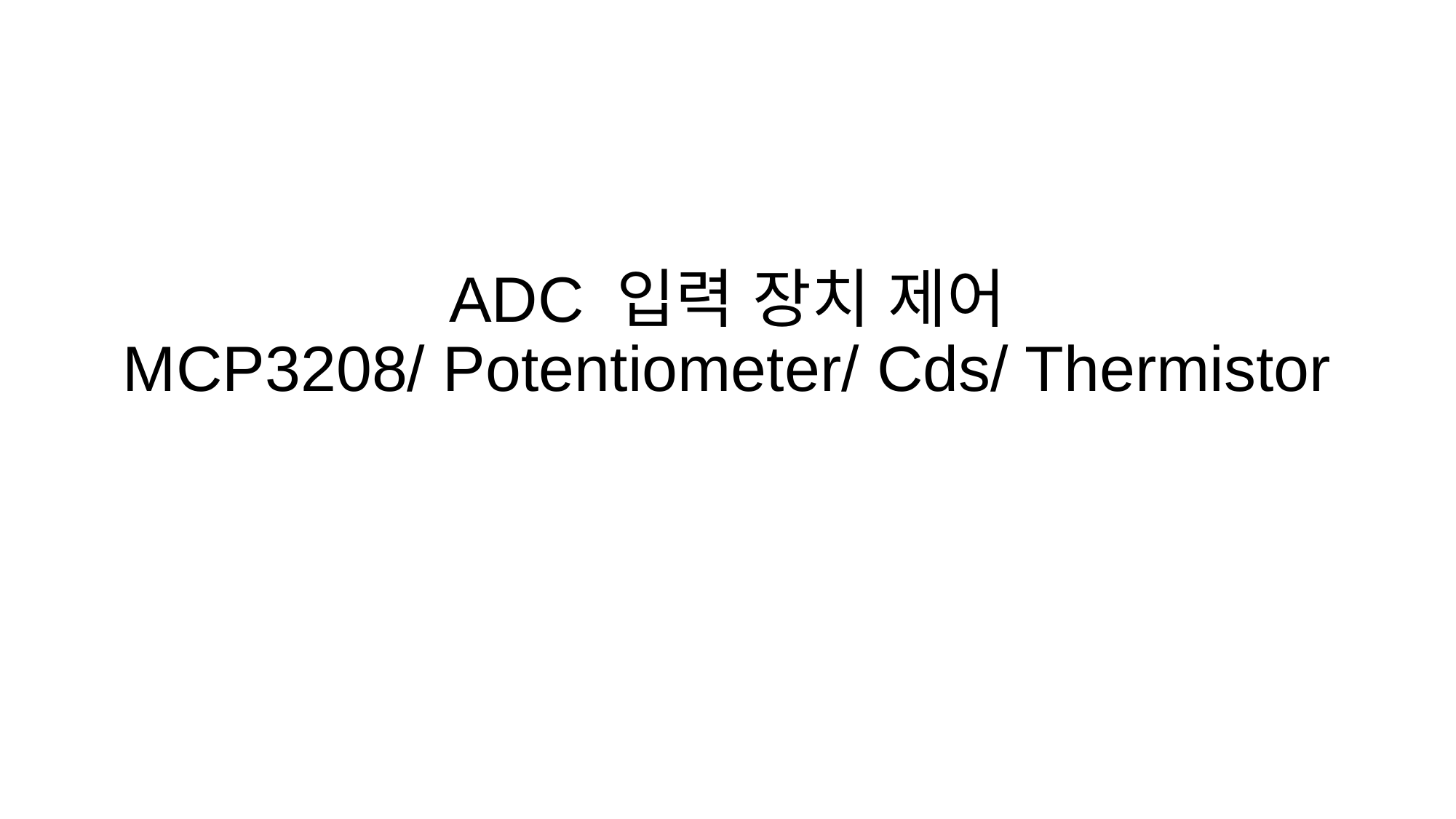

# ADC 입력 장치 제어 MCP3208/ Potentiometer/ Cds/ Thermistor